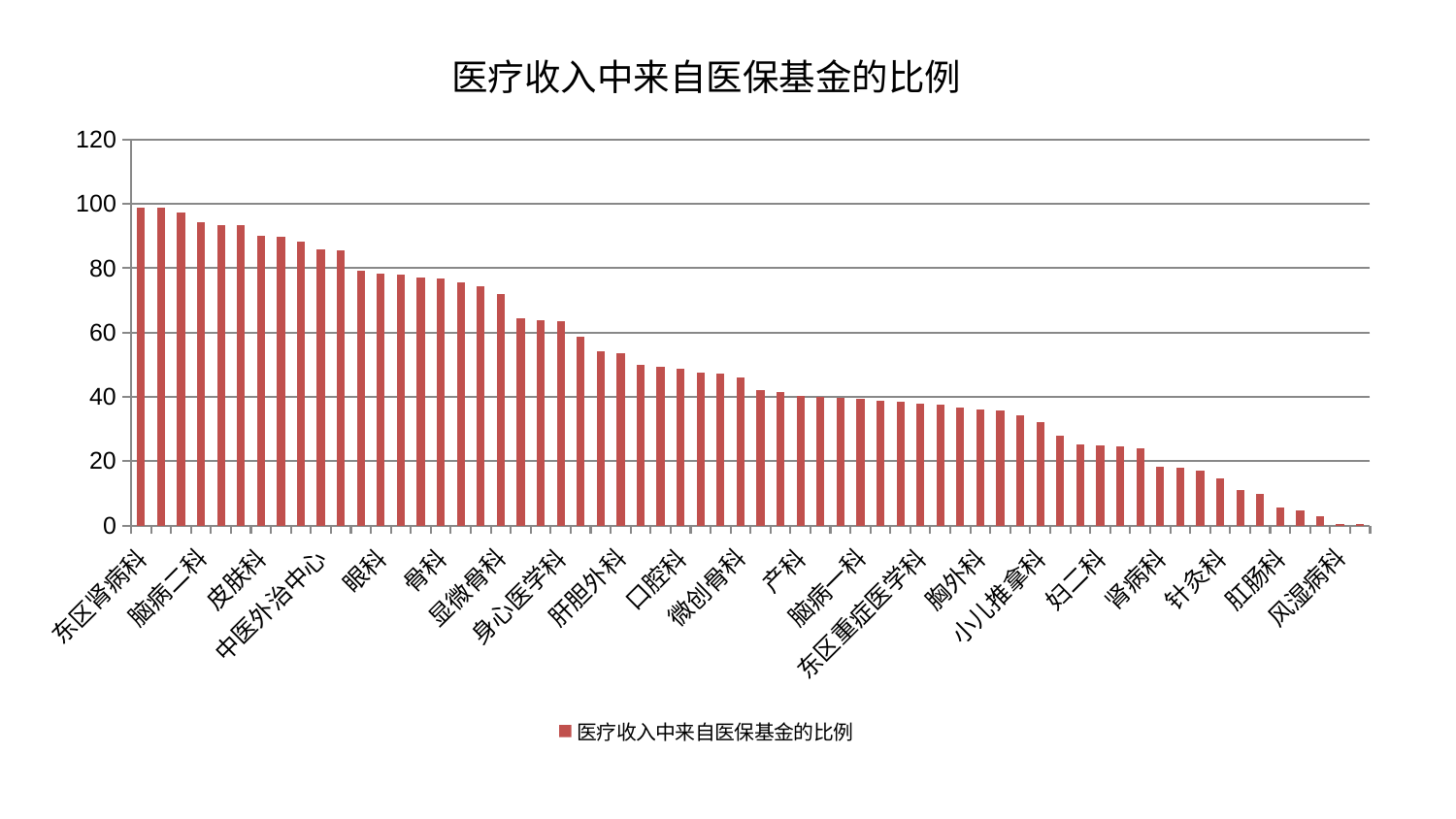

### Chart: 医疗收入中来自医保基金的比例

| Category | 医疗收入中来自医保基金的比例 |
|---|---|
| 东区肾病科 | 98.95023767323366 |
| 脊柱骨科 | 98.93942869615171 |
| 妇科 | 97.26307987381202 |
| 脑病二科 | 94.30197495813346 |
| 心病二科 | 93.51395363170315 |
| 妇科妇二科合并 | 93.40657844623708 |
| 皮肤科 | 90.17866620670294 |
| 运动损伤骨科 | 89.75583236003092 |
| 乳腺甲状腺外科 | 88.30211248673996 |
| 中医外治中心 | 85.97751250984096 |
| 小儿骨科 | 85.54705760493322 |
| 耳鼻喉科 | 79.22936313580928 |
| 眼科 | 78.34115064337995 |
| 心病三科 | 78.07910583303281 |
| 重症医学科 | 77.21848326051692 |
| 骨科 | 76.6902307071424 |
| 脑病三科 | 75.59878735387177 |
| 心血管内科 | 74.41817942141502 |
| 显微骨科 | 72.10482148625236 |
| 脾胃科消化科合并 | 64.37964972522745 |
| 西区重症医学科 | 63.839128660350795 |
| 身心医学科 | 63.64351615486146 |
| 男科 | 58.632185153118854 |
| 心病一科 | 54.26639232899022 |
| 肝胆外科 | 53.63636049919425 |
| 推拿科 | 50.04934113952266 |
| 关节骨科 | 49.285693779320795 |
| 口腔科 | 48.65994223733381 |
| 老年医学科 | 47.437306395489756 |
| 中医经典科 | 47.22176698296454 |
| 微创骨科 | 46.095806590607346 |
| 神经外科 | 42.20162484421457 |
| 周围血管科 | 41.509299627912895 |
| 产科 | 40.164095041601385 |
| 血液科 | 39.97830504196962 |
| 呼吸内科 | 39.72527166665225 |
| 脑病一科 | 39.27036619050863 |
| 创伤骨科 | 38.89043552510787 |
| 美容皮肤科 | 38.54164736580987 |
| 东区重症医学科 | 37.84173016862522 |
| 消化内科 | 37.602823332265785 |
| 医院 | 36.74508904852254 |
| 胸外科 | 36.04064864076051 |
| 泌尿外科 | 35.79258725602816 |
| 儿科 | 34.290713245158976 |
| 小儿推拿科 | 32.01789868489773 |
| 脾胃病科 | 27.864878578249574 |
| 内分泌科 | 25.252985733984644 |
| 妇二科 | 24.84031003609488 |
| 肾脏内科 | 24.649003238582743 |
| 综合内科 | 24.01374893926478 |
| 肾病科 | 18.265272450445558 |
| 心病四科 | 17.85869146674579 |
| 肿瘤内科 | 17.048314251397123 |
| 针灸科 | 14.6654236202582 |
| 治未病中心 | 10.896208121558203 |
| 康复科 | 9.793369839027587 |
| 肛肠科 | 5.529291871964204 |
| 神经内科 | 4.675436861603344 |
| 肝病科 | 2.797859719668594 |
| 风湿病科 | 0.4813372433380314 |
| 普通外科 | 0.3522169921733376 |
90